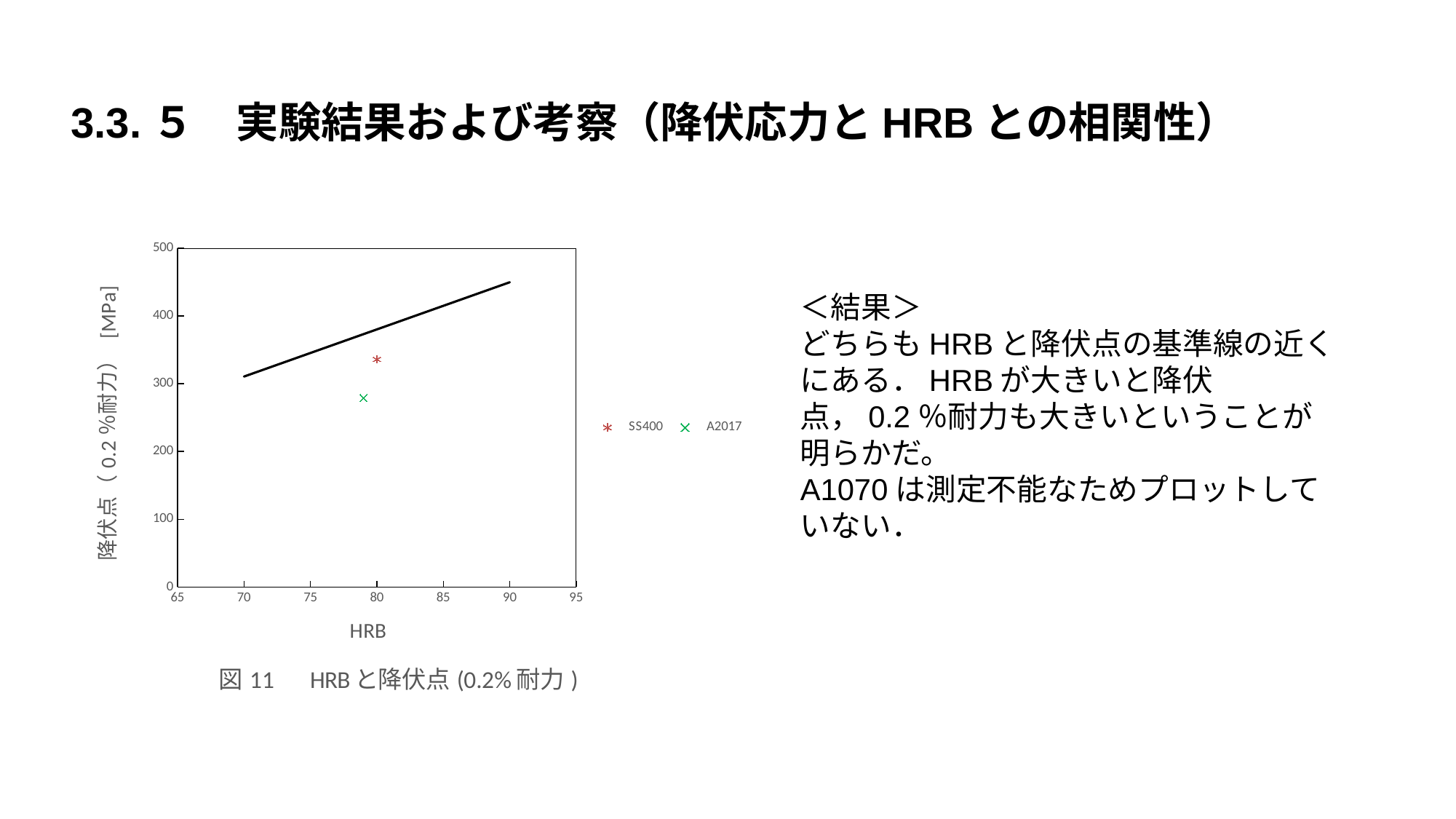

#
3.3.５　実験結果および考察（降伏応力とHRBとの相関性）

### Chart: 図11　HRBと降伏点(0.2%耐力)

| Category |  |  |  |
|---|---|---|---|
＜結果＞
どちらもHRBと降伏点の基準線の近くにある．HRBが大きいと降伏点，0.2％耐力も大きいということが明らかだ。
A1070は測定不能なためプロットしていない．